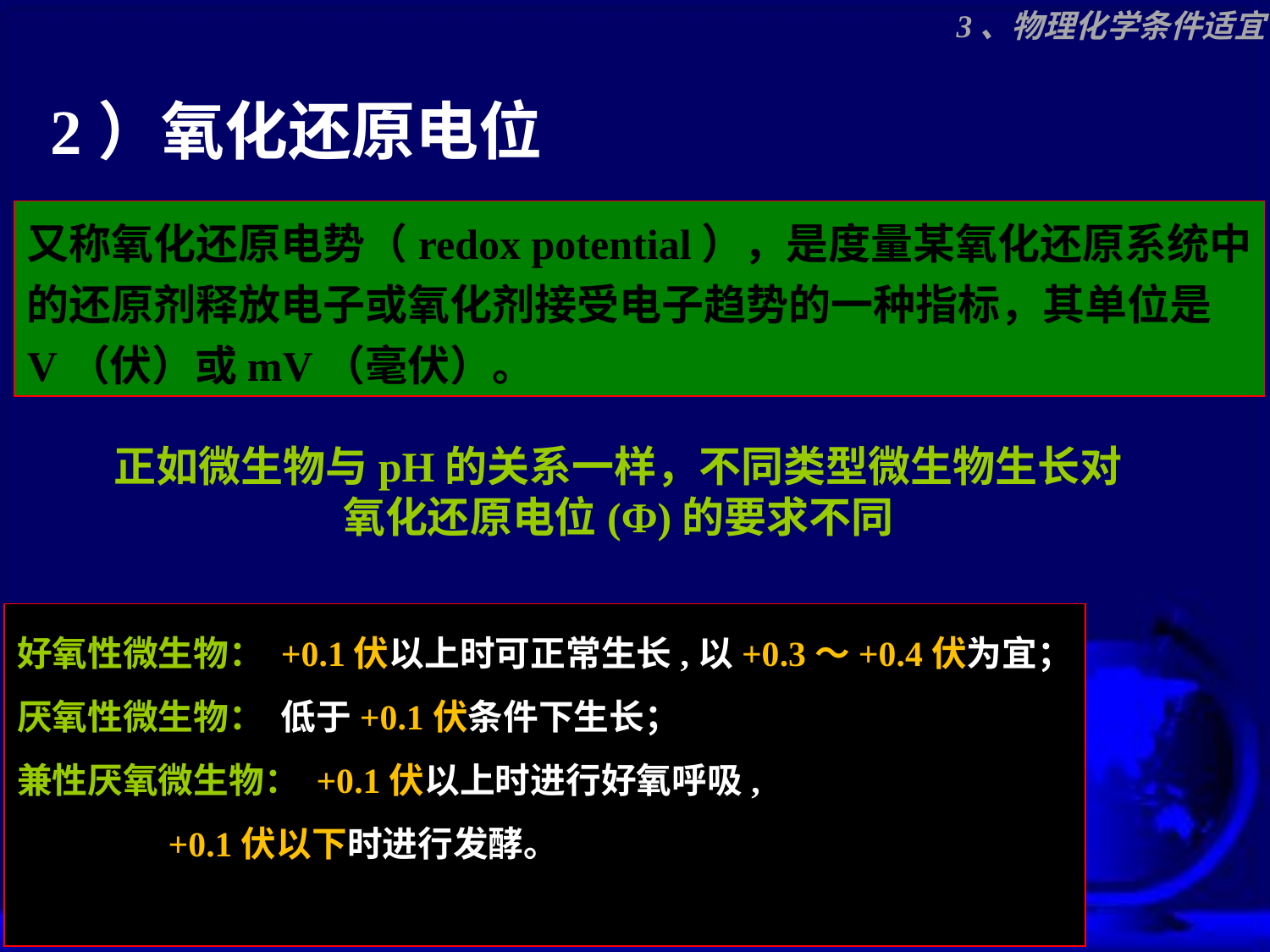

3、物理化学条件适宜
2）氧化还原电位
又称氧化还原电势（redox potential），是度量某氧化还原系统中
的还原剂释放电子或氧化剂接受电子趋势的一种指标，其单位是
V（伏）或mV（毫伏）。
正如微生物与pH的关系一样，不同类型微生物生长对
氧化还原电位(Ф)的要求不同
好氧性微生物： +0.1伏以上时可正常生长,以+0.3～+0.4伏为宜；
厌氧性微生物：  低于+0.1伏条件下生长；
兼性厌氧微生物： +0.1伏以上时进行好氧呼吸,
                 +0.1伏以下时进行发酵。